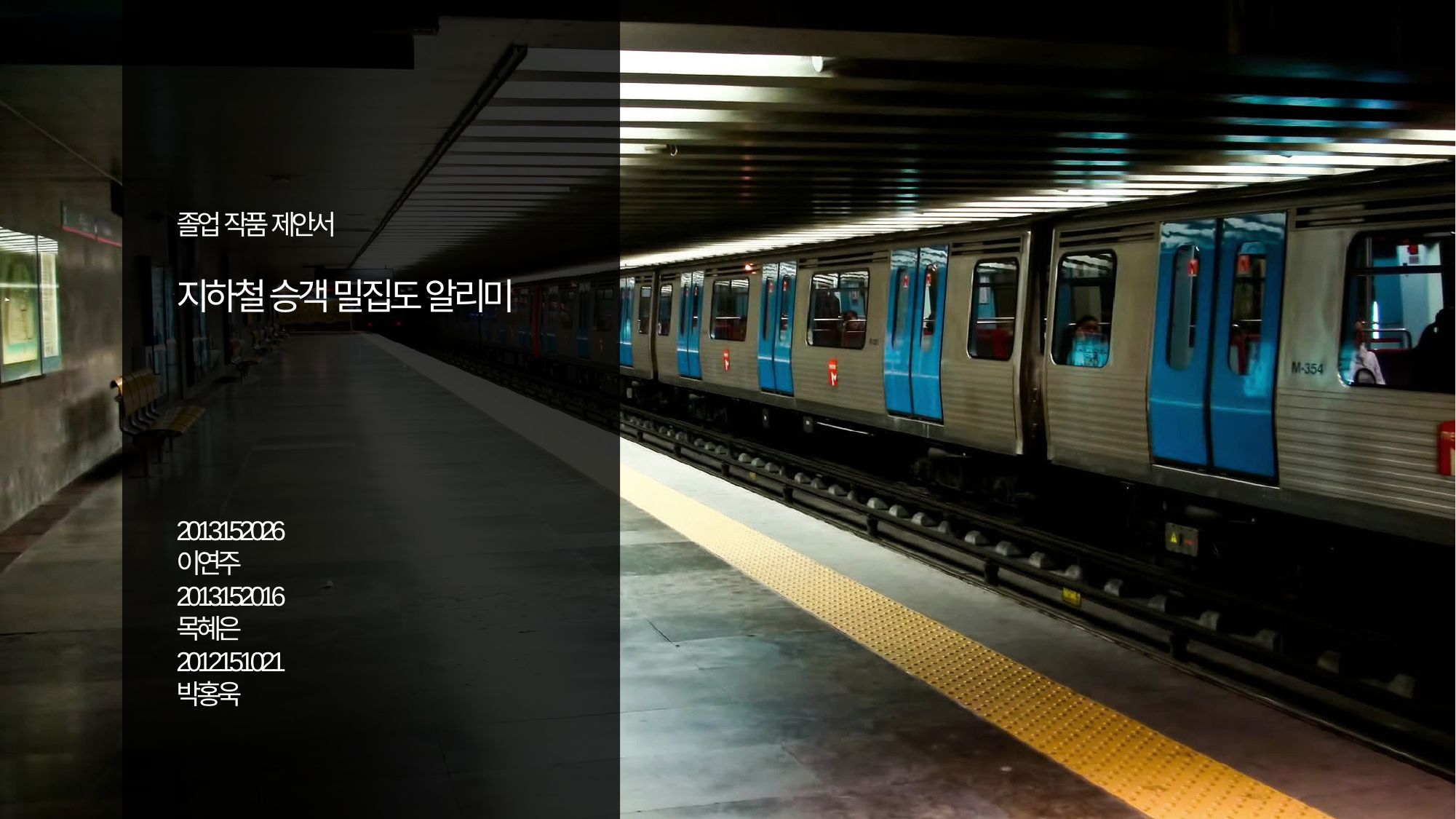

졸업  작품  제안서

지하철 승객 밀집도 알리미

2013152026
이연주
2013152016
목혜은
2012151021
박홍욱